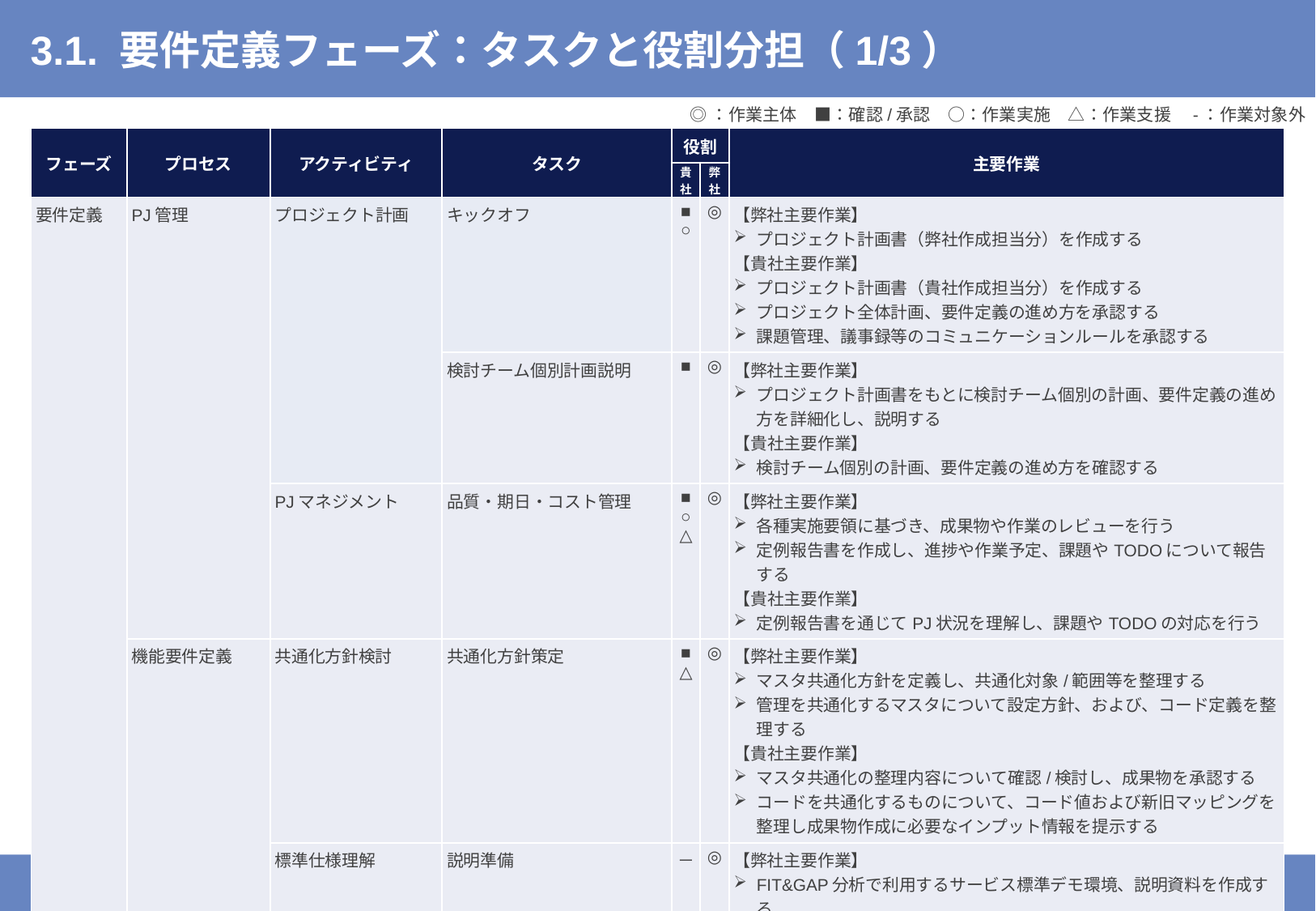

# 3.1. 要件定義フェーズ：タスクと役割分担（1/3）
◎：作業主体　■：確認/承認　○：作業実施　△：作業支援　-：作業対象外
| フェーズ | プロセス | アクティビティ | タスク | 役割 |  | 主要作業 |
| --- | --- | --- | --- | --- | --- | --- |
|  |  |  |  | 貴社 | 弊社 |  |
| 要件定義 | PJ管理 | プロジェクト計画 | キックオフ | ■ ○ | ◎ | 【弊社主要作業】 プロジェクト計画書（弊社作成担当分）を作成する 【貴社主要作業】 プロジェクト計画書（貴社作成担当分）を作成する プロジェクト全体計画、要件定義の進め方を承認する 課題管理、議事録等のコミュニケーションルールを承認する |
|  |  |  | 検討チーム個別計画説明 | ■ | ◎ | 【弊社主要作業】 プロジェクト計画書をもとに検討チーム個別の計画、要件定義の進め方を詳細化し、説明する 【貴社主要作業】 検討チーム個別の計画、要件定義の進め方を確認する |
|  |  | PJマネジメント | 品質・期日・コスト管理 | ■ ○ △ | ◎ | 【弊社主要作業】 各種実施要領に基づき、成果物や作業のレビューを行う 定例報告書を作成し、進捗や作業予定、課題やTODOについて報告する 【貴社主要作業】 定例報告書を通じてPJ状況を理解し、課題やTODOの対応を行う |
|  | 機能要件定義 | 共通化方針検討 | 共通化方針策定 | ■ △ | ◎ | 【弊社主要作業】 マスタ共通化方針を定義し、共通化対象/範囲等を整理する 管理を共通化するマスタについて設定方針、および、コード定義を整理する 【貴社主要作業】 マスタ共通化の整理内容について確認/検討し、成果物を承認する コードを共通化するものについて、コード値および新旧マッピングを整理し成果物作成に必要なインプット情報を提示する |
|  |  | 標準仕様理解 | 説明準備 | － | ◎ | 【弊社主要作業】 FIT&GAP分析で利用するサービス標準デモ環境、説明資料を作成する |
|  |  |  | 標準機能の説明 | ■ | ◎ | 【弊社主要作業】 実機デモ、説明資料を用いて、サービスの主要機能/マスタの概要を説明する 【貴社主要作業】 サービス標準の主要機能について、全体像・概要を理解する |